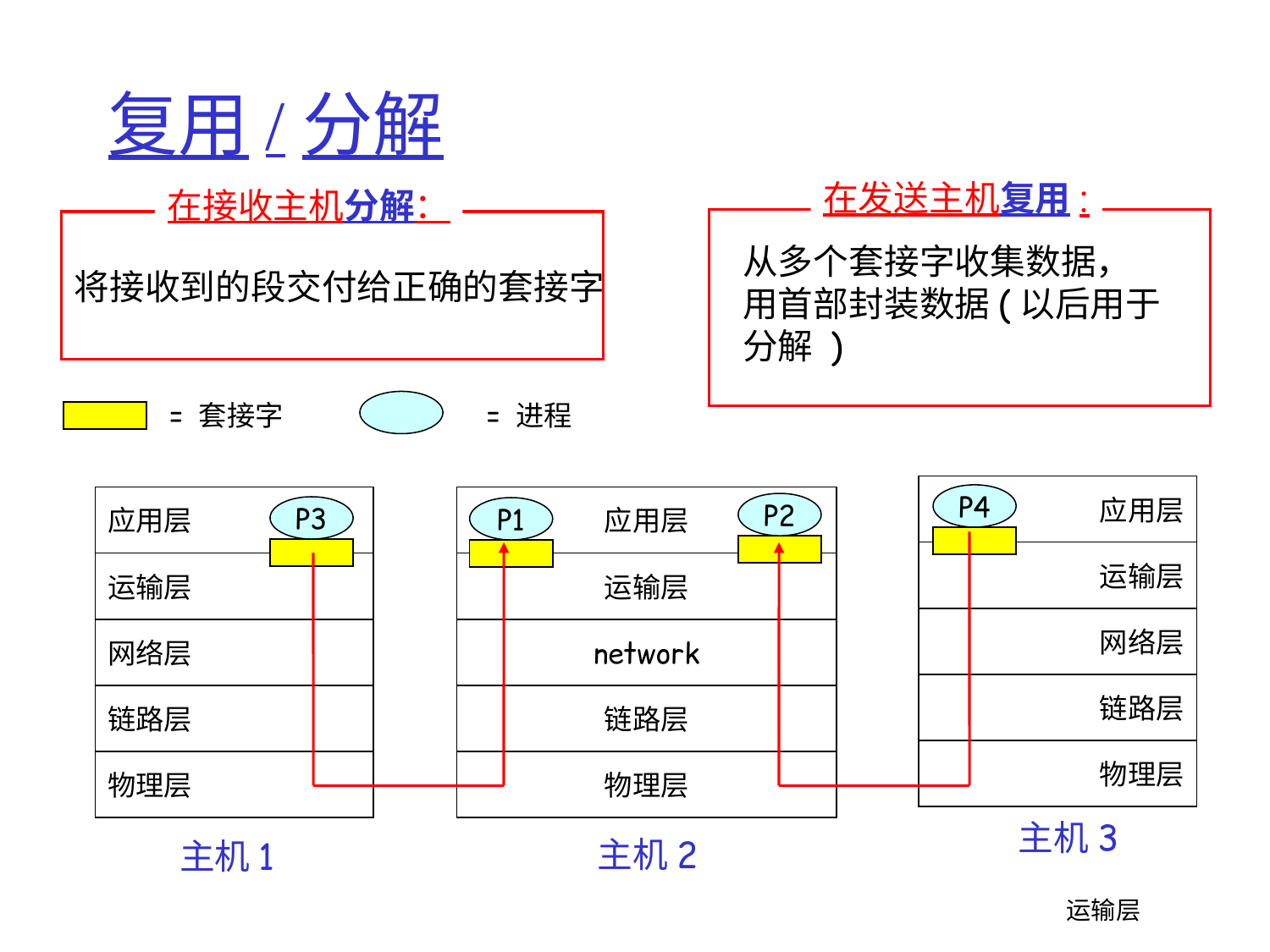

# 复用/分解
在发送主机复用:

在接收主机分解：

将接收到的段交付给正确的套接字

从多个套接字收集数据，用首部封装数据(以后用于分解 )
= 套接字

= 进程

应用层
运输层
网络层
链路层
物理层
P4

应用层
运输层
网络层
链路层
物理层
应用层
运输层
network
链路层
物理层
P1

P2

P3

P1

主机3
主机2
主机1
 运输层
11